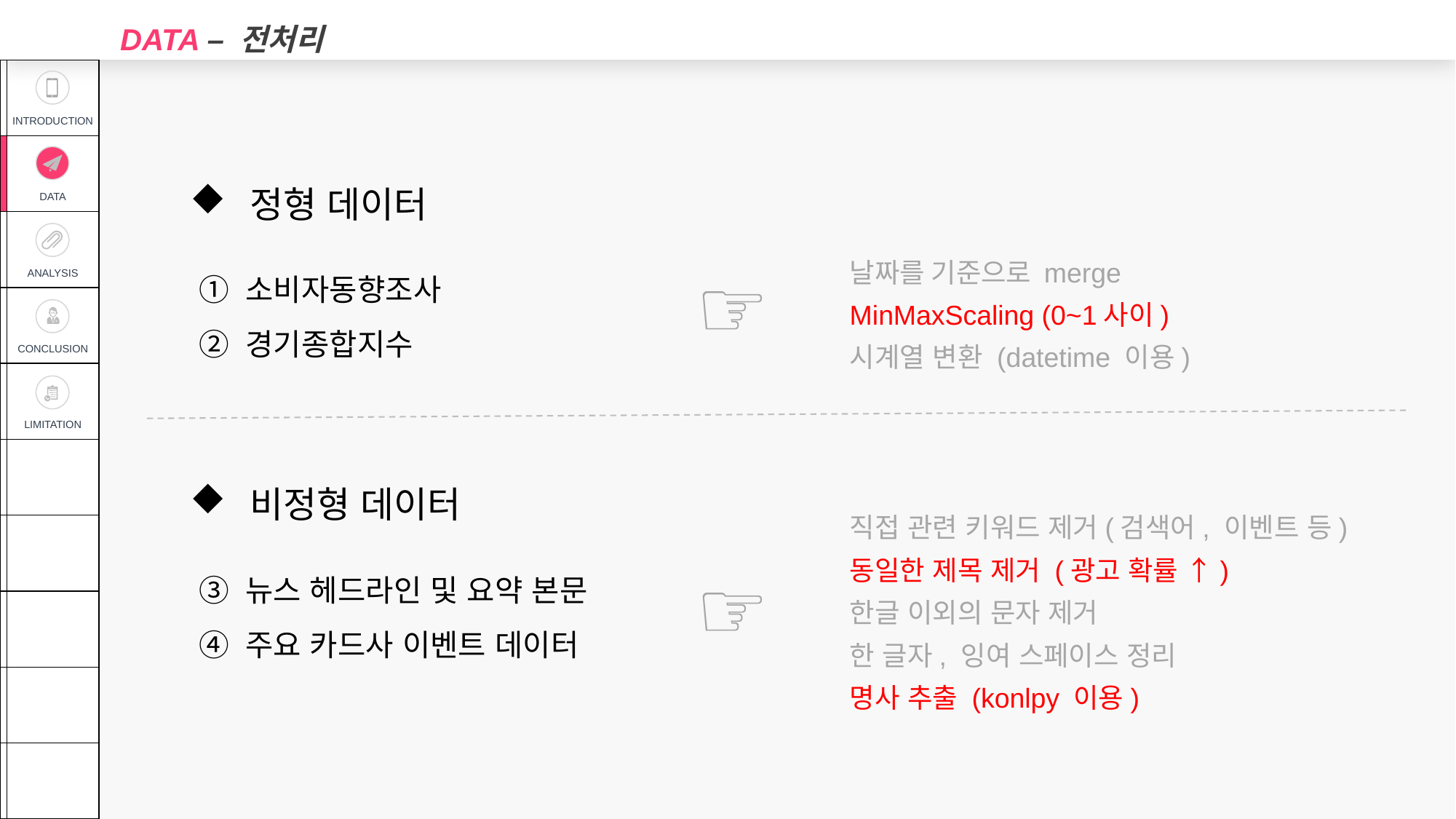

DATA – 전처리
|  | INTRODUCTION |
| --- | --- |
|  | DATA |
|  | ANALYSIS |
|  | CONCLUSION |
|  | LIMITATION |
|  |  |
|  |  |
|  |  |
|  |  |
|  |  |

 정형 데이터

① 소비자동향조사
② 경기종합지수

 비정형 데이터

③ 뉴스 헤드라인 및 요약 본문
④ 주요 카드사 이벤트 데이터

날짜를 기준으로 merge
MinMaxScaling (0~1사이)
시계열 변환 (datetime 이용)

직접 관련 키워드 제거(검색어, 이벤트 등)
동일한 제목 제거 (광고 확률 ↑)
한글 이외의 문자 제거
한 글자, 잉여 스페이스 정리
명사 추출 (konlpy 이용)
☞

☞